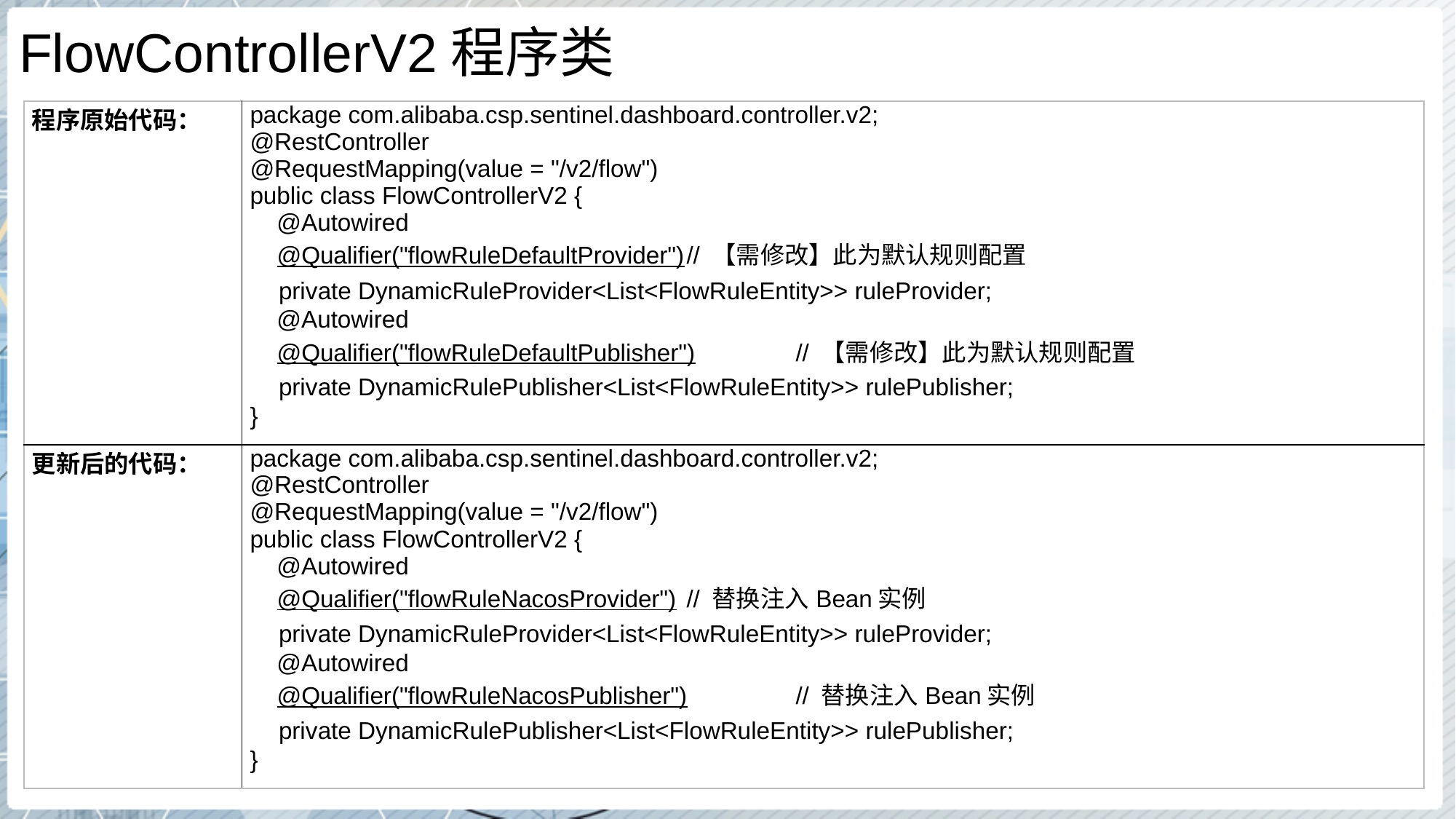

# FlowControllerV2程序类
| 程序原始代码： | package com.alibaba.csp.sentinel.dashboard.controller.v2; @RestController @RequestMapping(value = "/v2/flow") public class FlowControllerV2 { @Autowired @Qualifier("flowRuleDefaultProvider") // 【需修改】此为默认规则配置 private DynamicRuleProvider<List<FlowRuleEntity>> ruleProvider; @Autowired @Qualifier("flowRuleDefaultPublisher") // 【需修改】此为默认规则配置 private DynamicRulePublisher<List<FlowRuleEntity>> rulePublisher; } |
| --- | --- |
| 更新后的代码： | package com.alibaba.csp.sentinel.dashboard.controller.v2; @RestController @RequestMapping(value = "/v2/flow") public class FlowControllerV2 { @Autowired @Qualifier("flowRuleNacosProvider") // 替换注入Bean实例 private DynamicRuleProvider<List<FlowRuleEntity>> ruleProvider; @Autowired @Qualifier("flowRuleNacosPublisher") // 替换注入Bean实例 private DynamicRulePublisher<List<FlowRuleEntity>> rulePublisher; } |